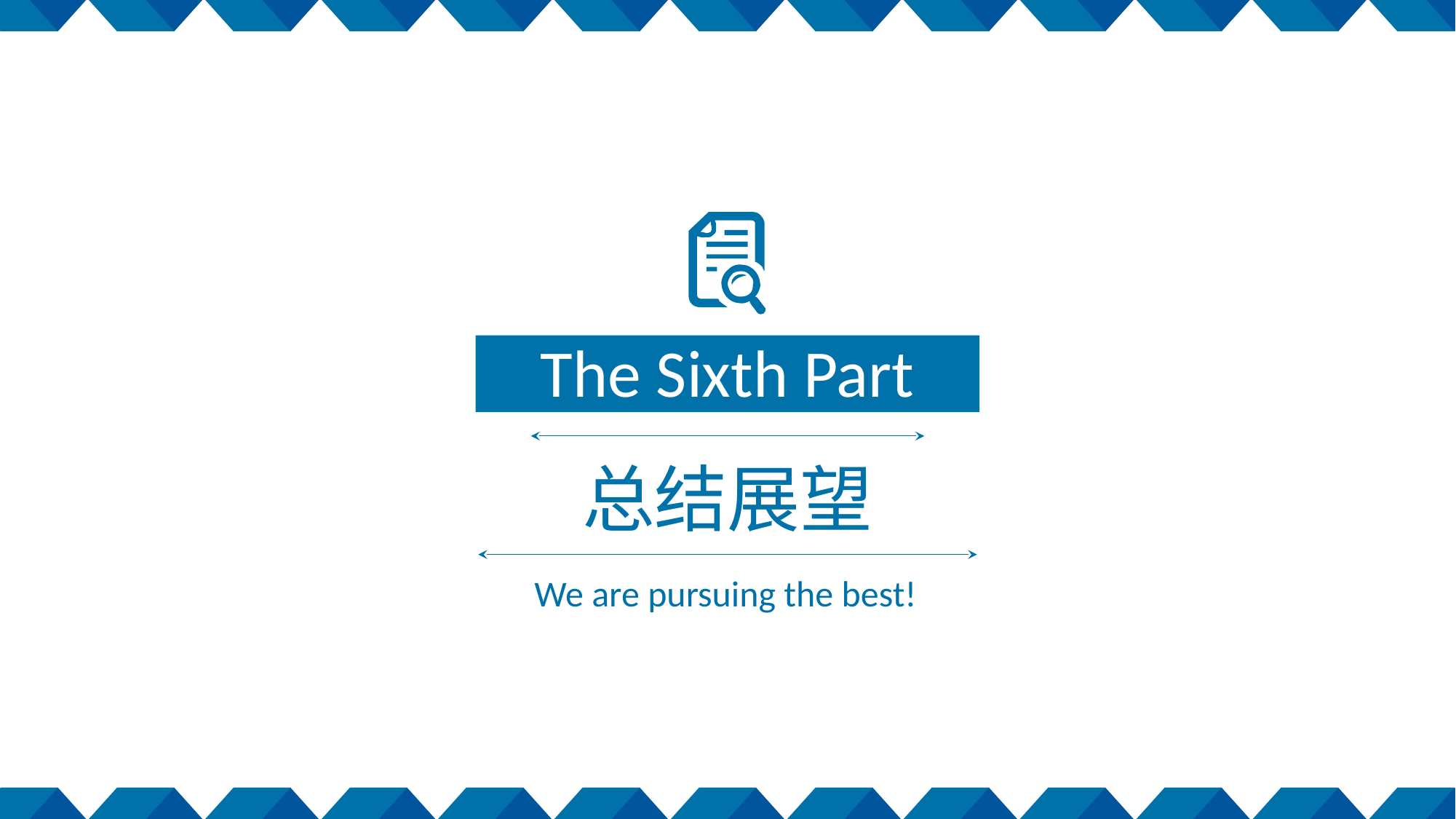

The Sixth Part

总结展望
We are pursuing the best!